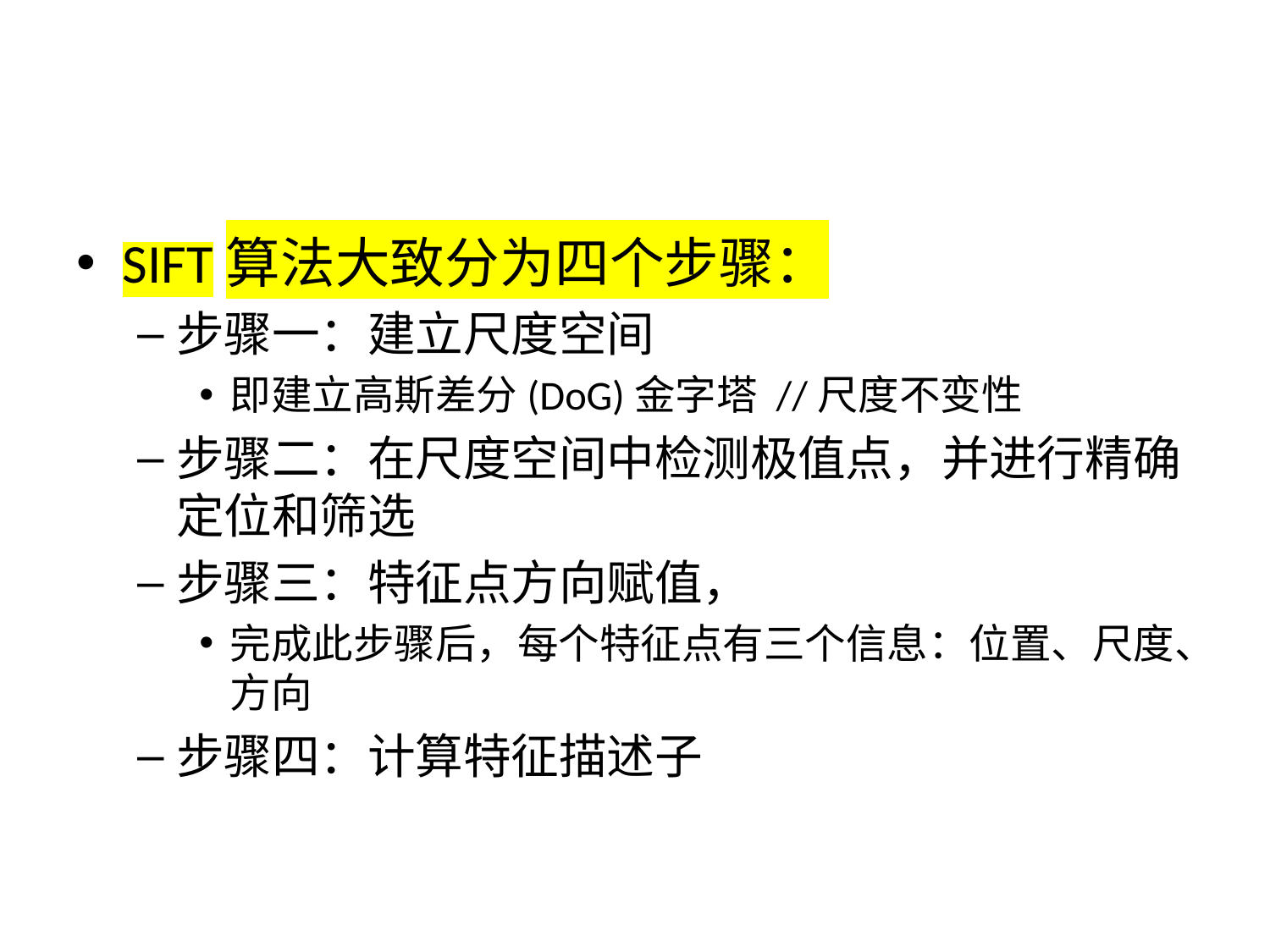

#
SIFT算法大致分为四个步骤：
步骤一：建立尺度空间
即建立高斯差分(DoG)金字塔 //尺度不变性
步骤二：在尺度空间中检测极值点，并进行精确定位和筛选
步骤三：特征点方向赋值，
完成此步骤后，每个特征点有三个信息：位置、尺度、方向
步骤四：计算特征描述子